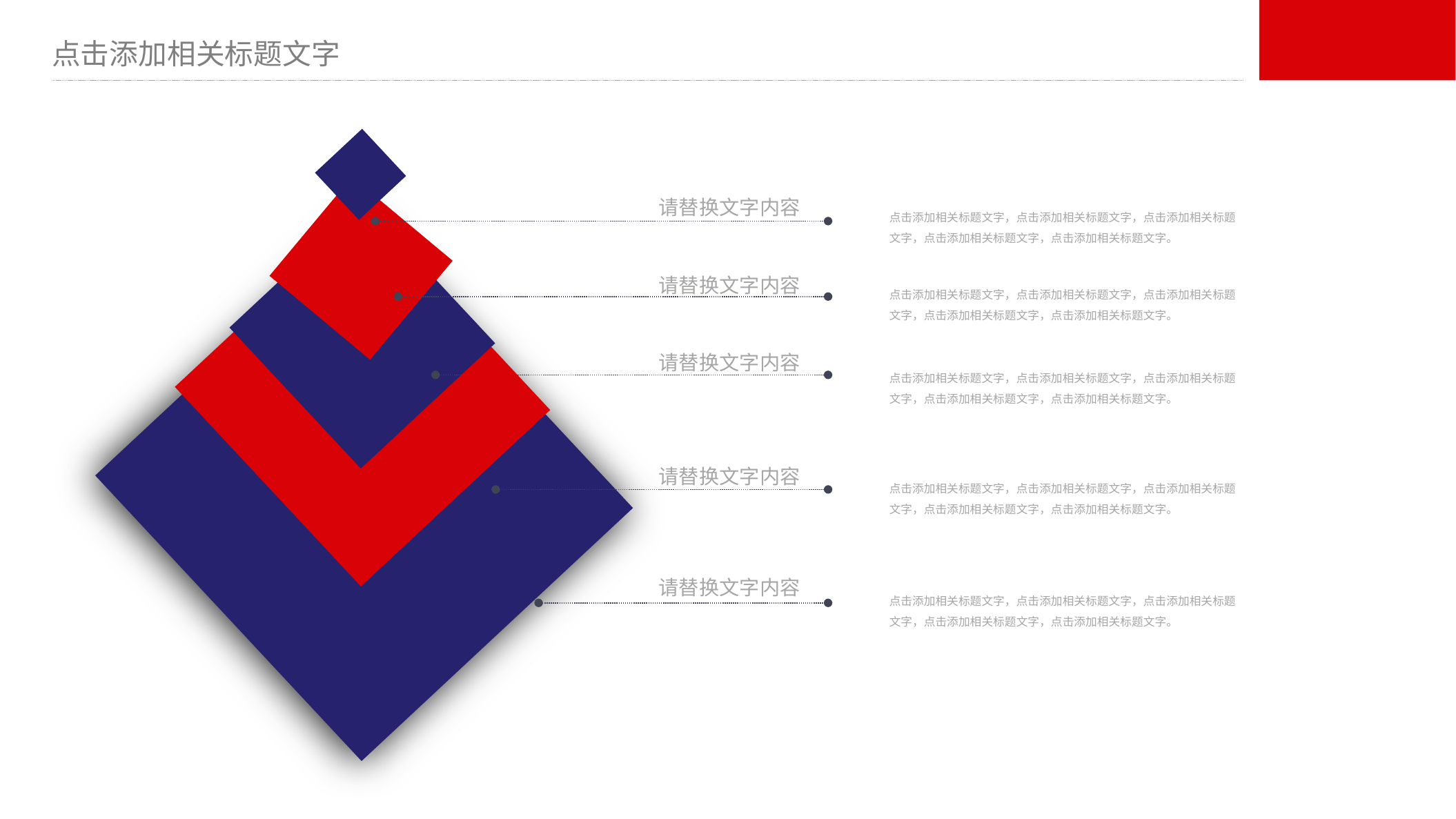

点击添加相关标题文字

请替换文字内容
点击添加相关标题文字，点击添加相关标题文字，点击添加相关标题文字，点击添加相关标题文字，点击添加相关标题文字。

请替换文字内容

点击添加相关标题文字，点击添加相关标题文字，点击添加相关标题文字，点击添加相关标题文字，点击添加相关标题文字。

请替换文字内容
点击添加相关标题文字，点击添加相关标题文字，点击添加相关标题文字，点击添加相关标题文字，点击添加相关标题文字。
请替换文字内容
点击添加相关标题文字，点击添加相关标题文字，点击添加相关标题文字，点击添加相关标题文字，点击添加相关标题文字。
请替换文字内容
点击添加相关标题文字，点击添加相关标题文字，点击添加相关标题文字，点击添加相关标题文字，点击添加相关标题文字。